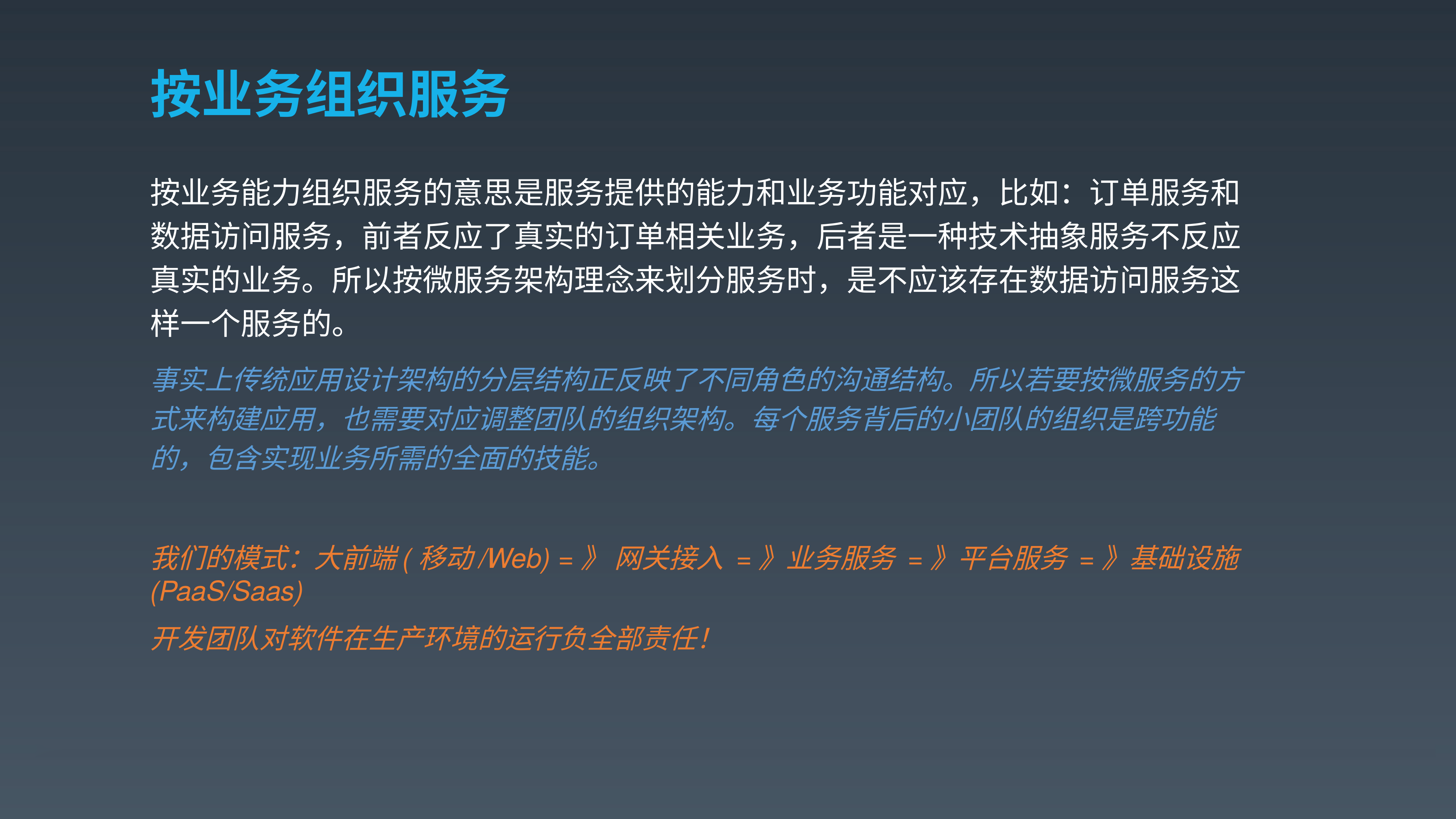

# 按业务组织服务
按业务能力组织服务的意思是服务提供的能力和业务功能对应，比如：订单服务和数据访问服务，前者反应了真实的订单相关业务，后者是一种技术抽象服务不反应真实的业务。所以按微服务架构理念来划分服务时，是不应该存在数据访问服务这样一个服务的。
事实上传统应用设计架构的分层结构正反映了不同角色的沟通结构。所以若要按微服务的方式来构建应用，也需要对应调整团队的组织架构。每个服务背后的小团队的组织是跨功能的，包含实现业务所需的全面的技能。

我们的模式：大前端(移动/Web) =》 网关接入 =》业务服务 =》平台服务 =》基础设施(PaaS/Saas)
开发团队对软件在生产环境的运行负全部责任！